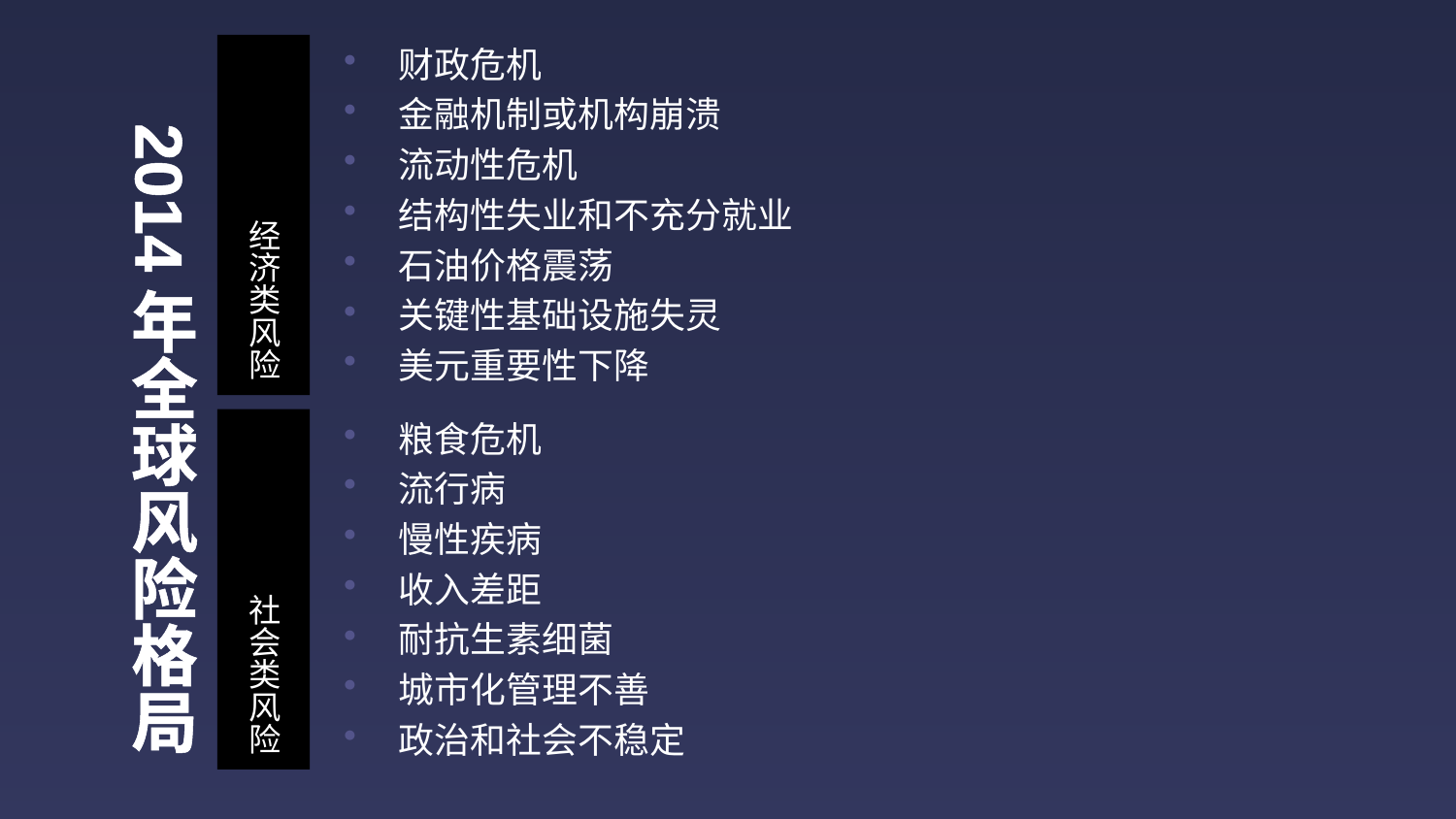

# 2014年全球风险格局
经济类风险
财政危机
金融机制或机构崩溃
流动性危机
结构性失业和不充分就业
石油价格震荡
关键性基础设施失灵
美元重要性下降
社会类风险
粮食危机
流行病
慢性疾病
收入差距
耐抗生素细菌
城市化管理不善
政治和社会不稳定